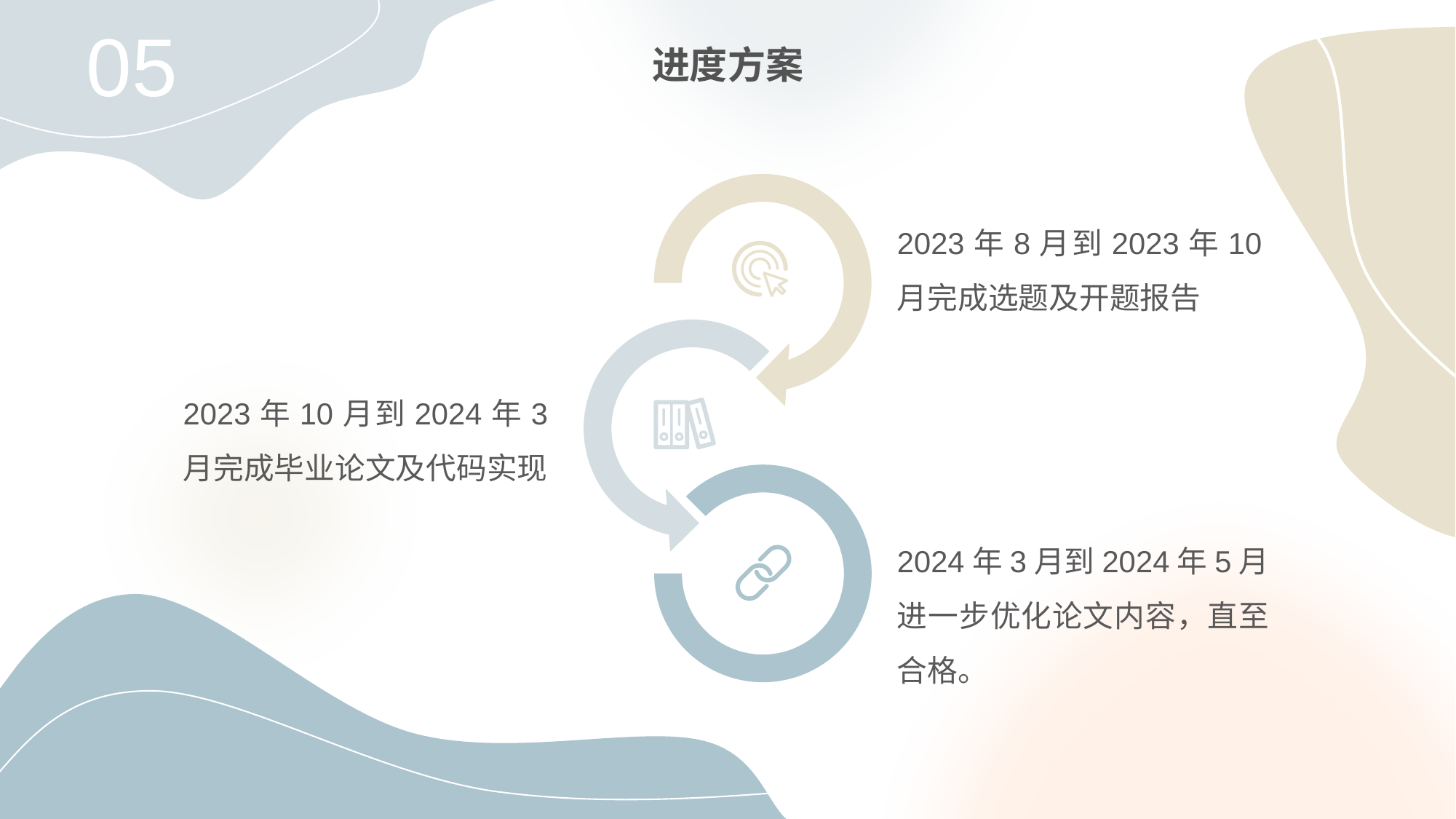

05
进度方案

2023年8月到2023年10月完成选题及开题报告

2023年10月到2024年3月完成毕业论文及代码实现

2024年3月到2024年5月进一步优化论文内容，直至合格。